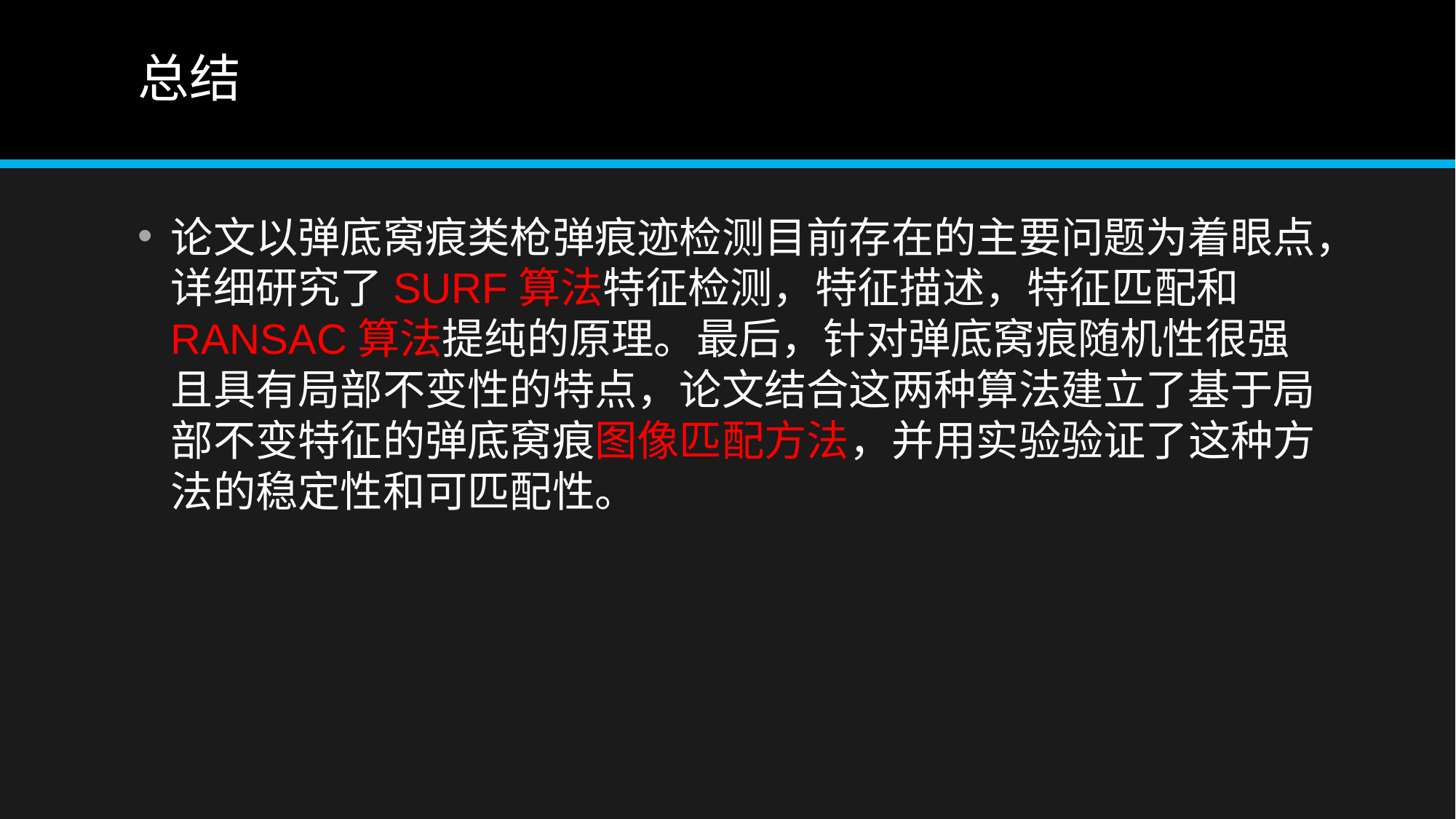

# 总结
论文以弹底窝痕类枪弹痕迹检测目前存在的主要问题为着眼点，详细研究了SURF算法特征检测，特征描述，特征匹配和RANSAC算法提纯的原理。最后，针对弹底窝痕随机性很强且具有局部不变性的特点，论文结合这两种算法建立了基于局部不变特征的弹底窝痕图像匹配方法，并用实验验证了这种方法的稳定性和可匹配性。